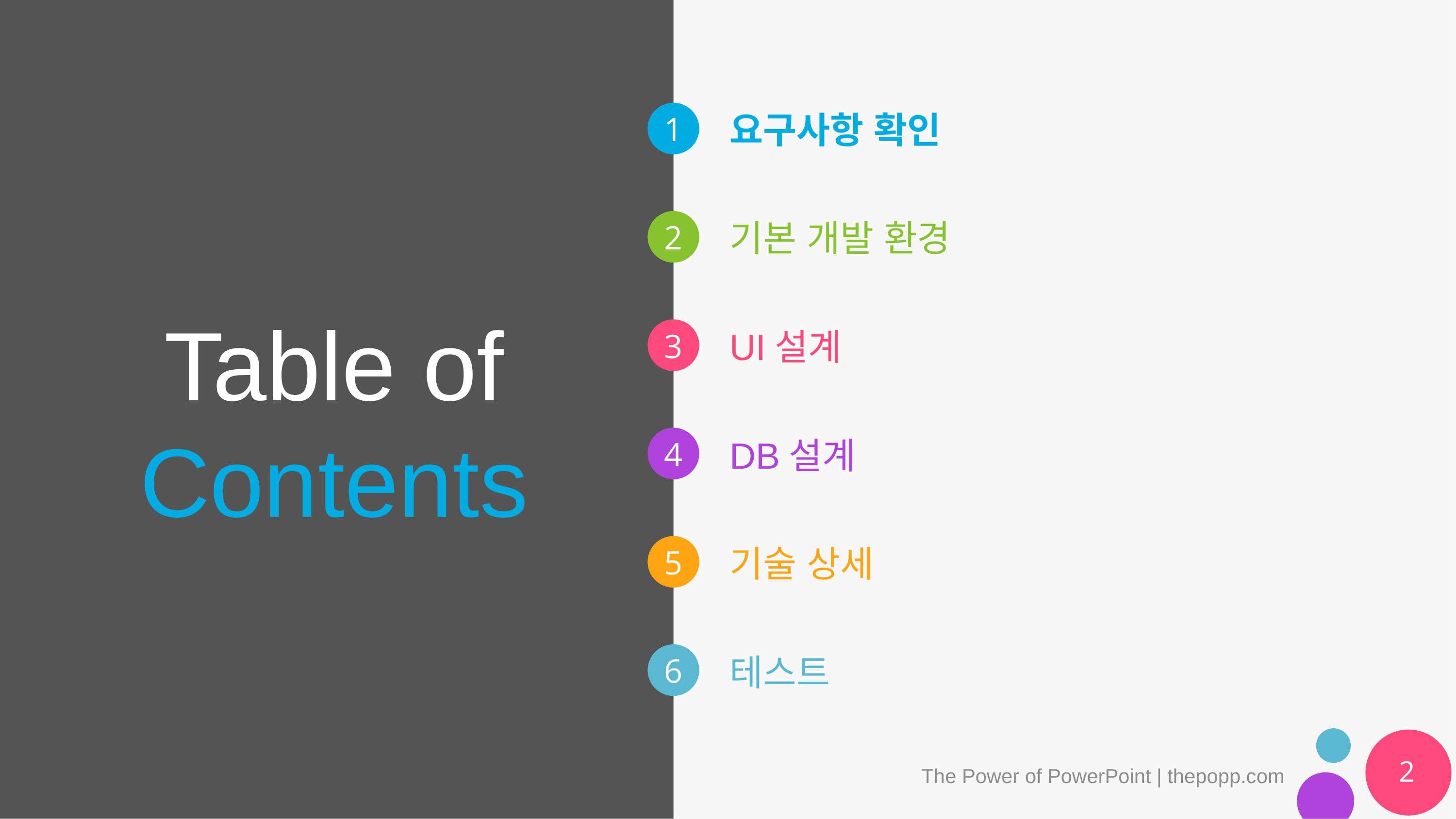

요구사항 확인
# Table of Contents

기본 개발 환경

UI설계

DB설계

기술 상세

테스트

2
The Power of PowerPoint | thepopp.com